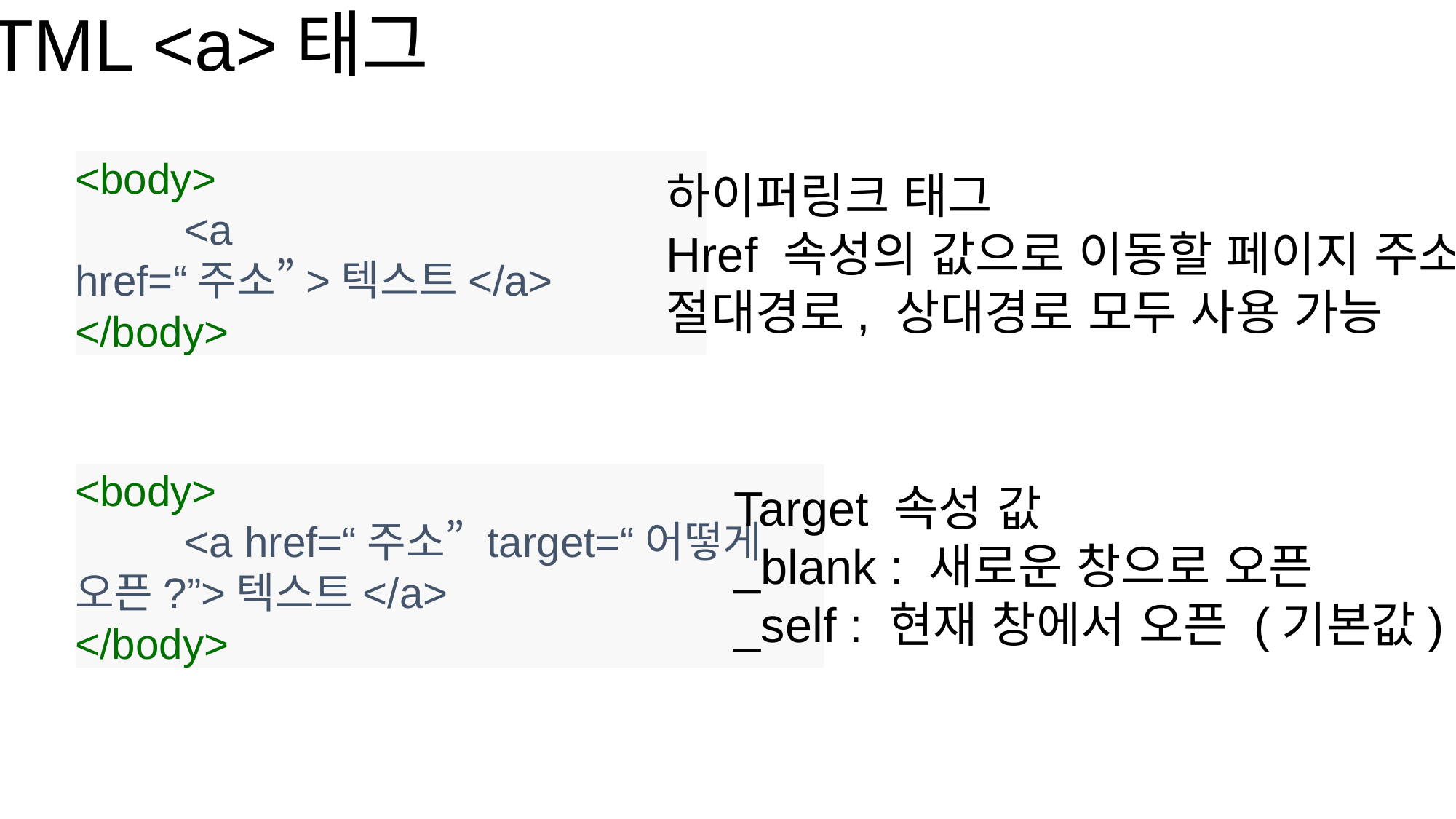

HTML <a>태그
하이퍼링크 태그
Href 속성의 값으로 이동할 페이지 주소 기입
절대경로, 상대경로 모두 사용 가능
<body>
	<a href=“주소”>텍스트</a>
</body>
Target 속성 값
_blank : 새로운 창으로 오픈
_self : 현재 창에서 오픈 (기본값)
<body>
	<a href=“주소” target=“어떻게 오픈?”>텍스트</a>
</body>